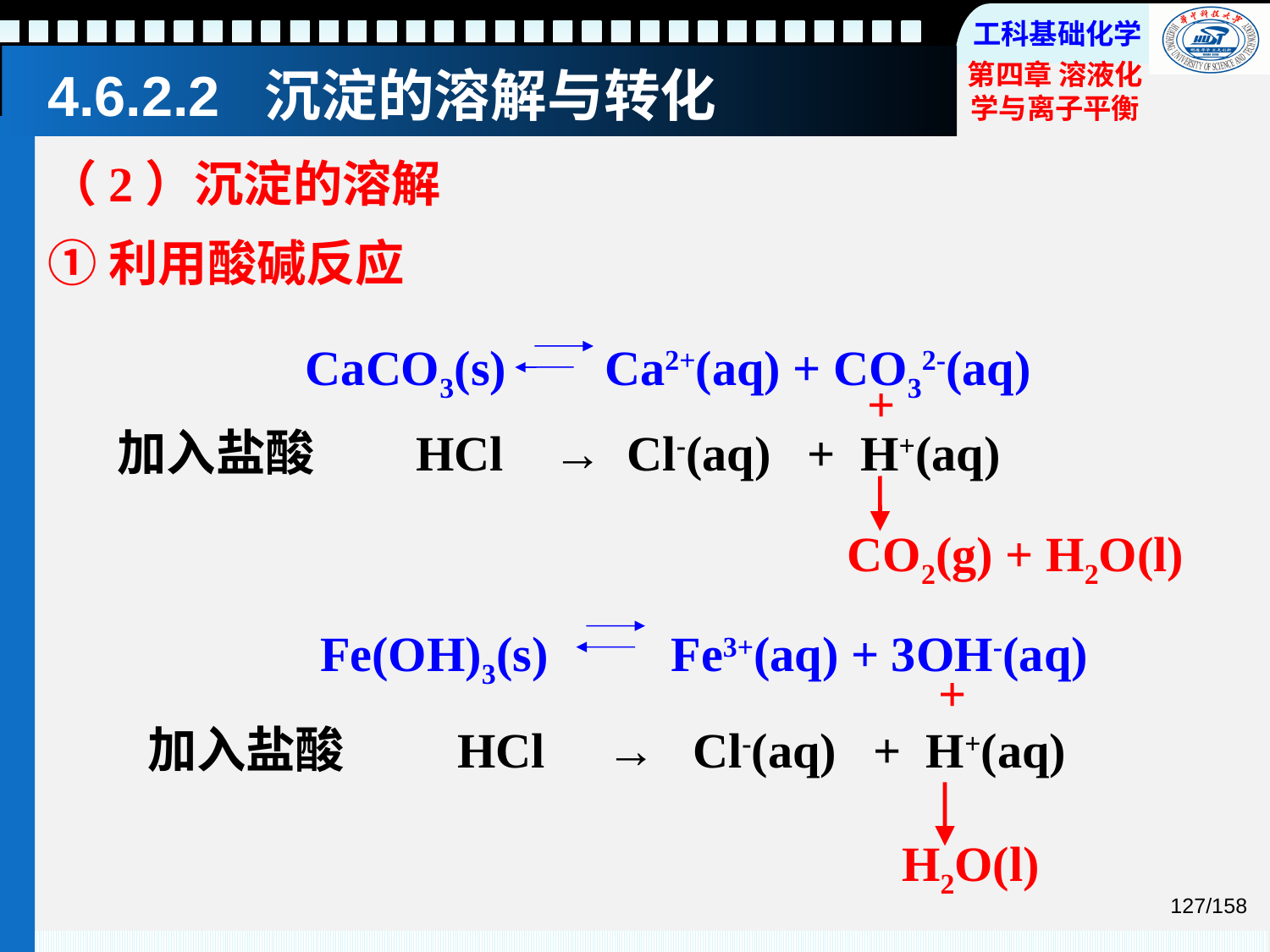

# 4.6.2.2  沉淀的溶解与转化
（2）沉淀的溶解
①利用酸碱反应
CaCO3(s)        Ca2+(aq) + CO32-(aq)

+

加入盐酸        HCl    →  Cl-(aq)   +  H+(aq)

CO2(g) + H2O(l)
Fe(OH)3(s)          Fe3+(aq) + 3OH-(aq)

+
加入盐酸         HCl     →   Cl-(aq)   +  H+(aq)

H2O(l)